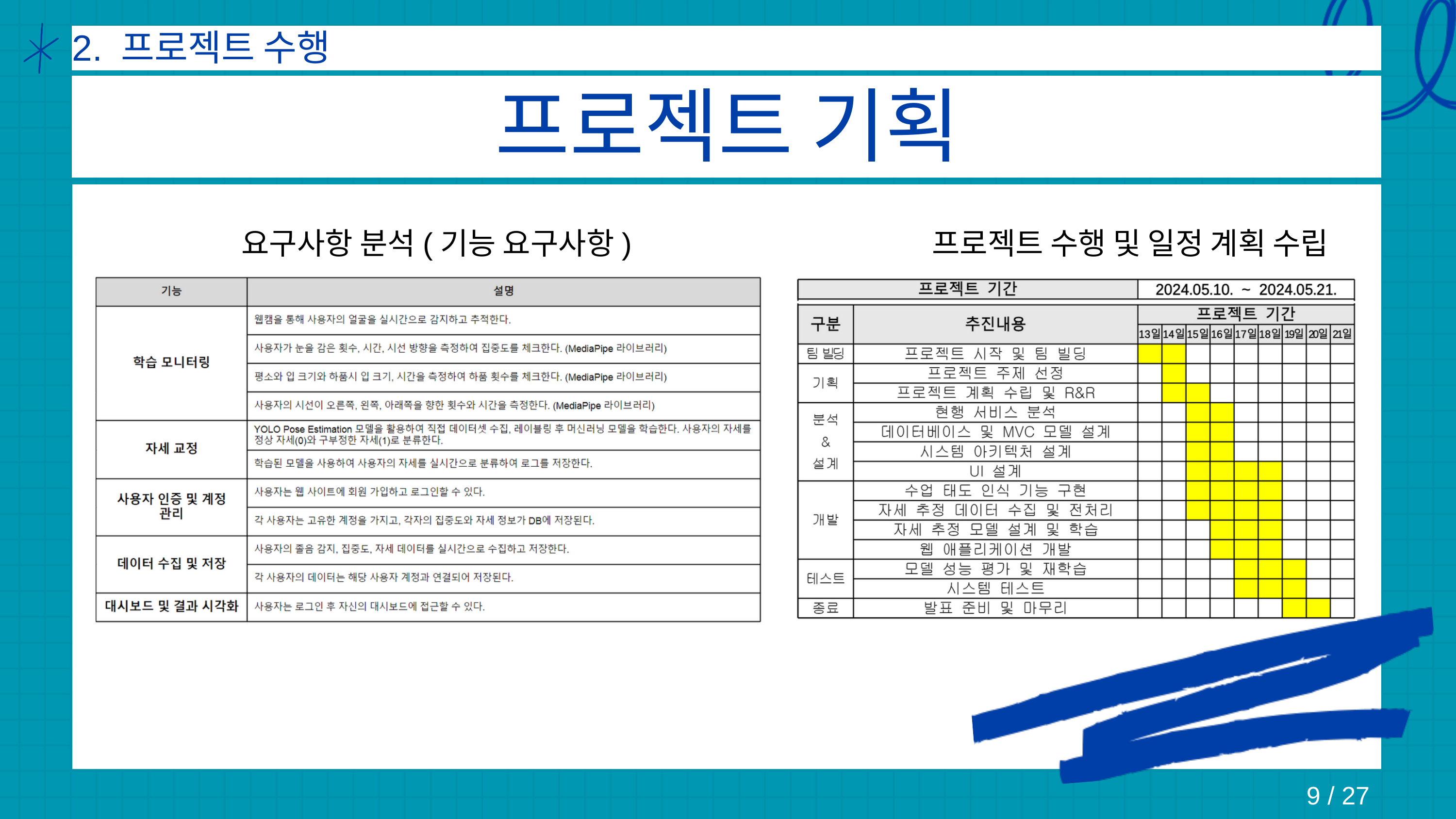

2. 프로젝트 수행

프로젝트 기획

요구사항 분석(기능 요구사항)                                   프로젝트 수행 및 일정 계획 수립

9 / 27